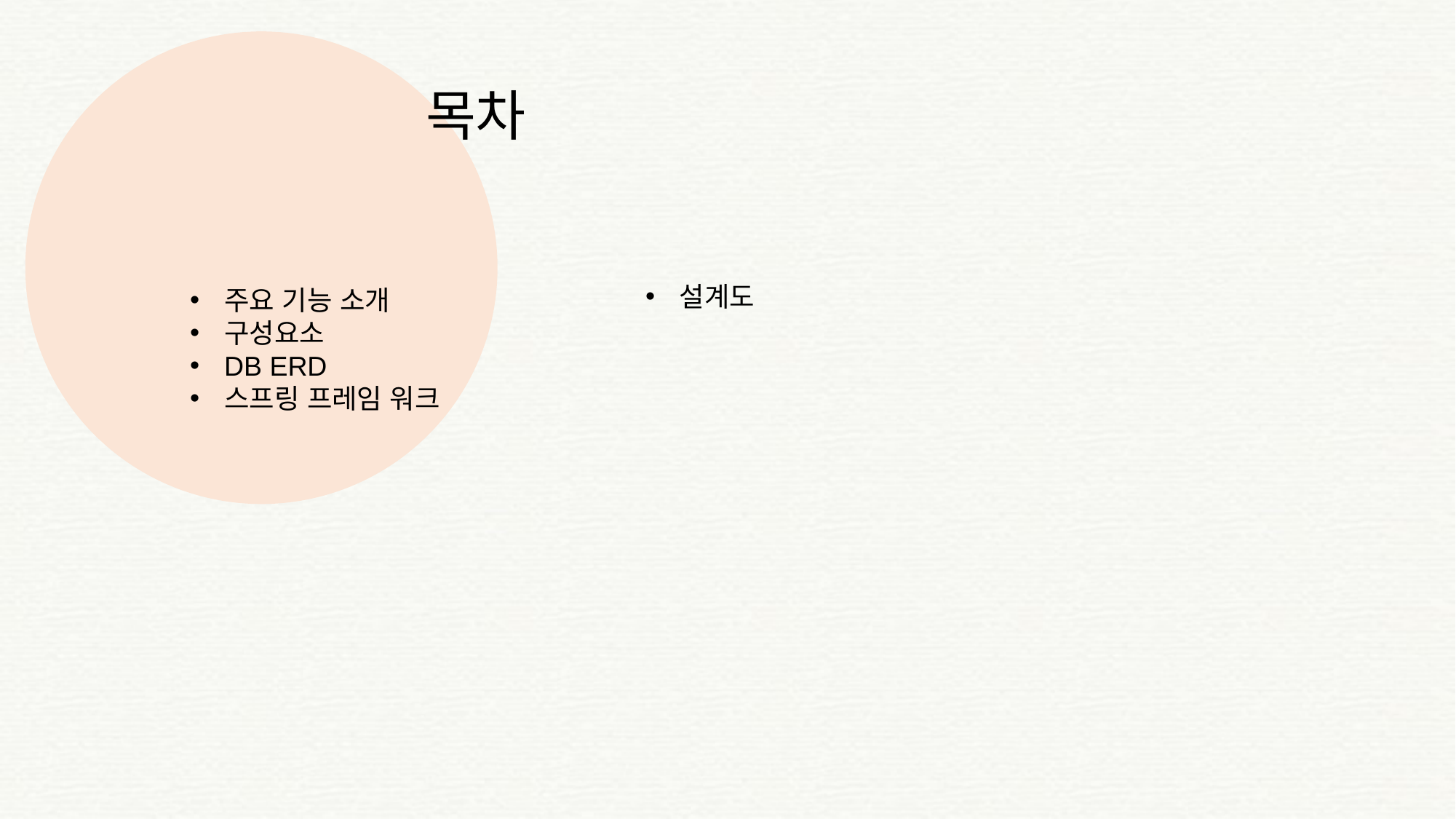

목차
설계도

주요 기능 소개
구성요소
DB ERD
스프링 프레임 워크